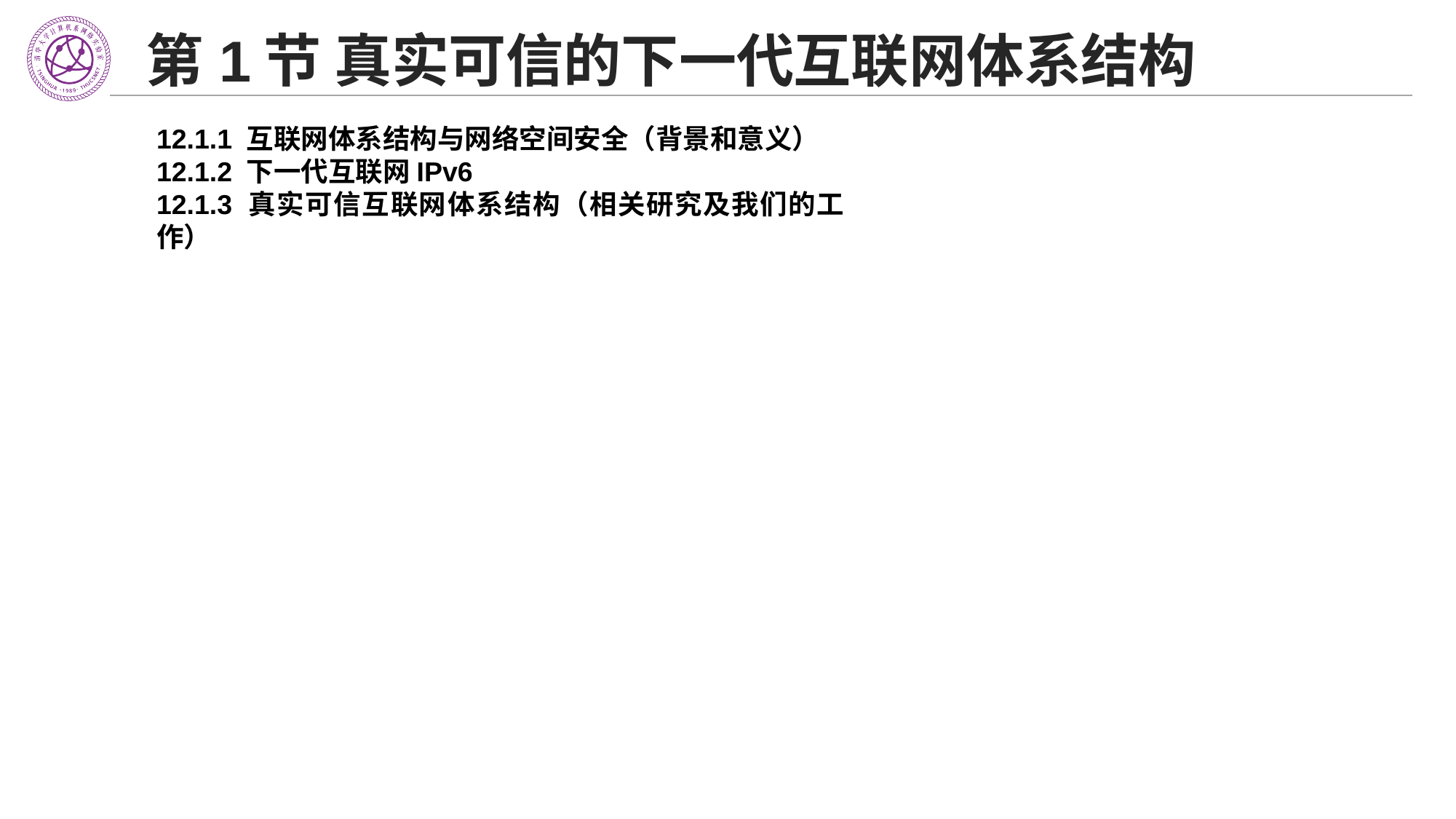

# 第1节 真实可信的下一代互联网体系结构
12.1.1 互联网体系结构与网络空间安全（背景和意义）
12.1.2 下一代互联网IPv6
12.1.3 真实可信互联网体系结构（相关研究及我们的工作）